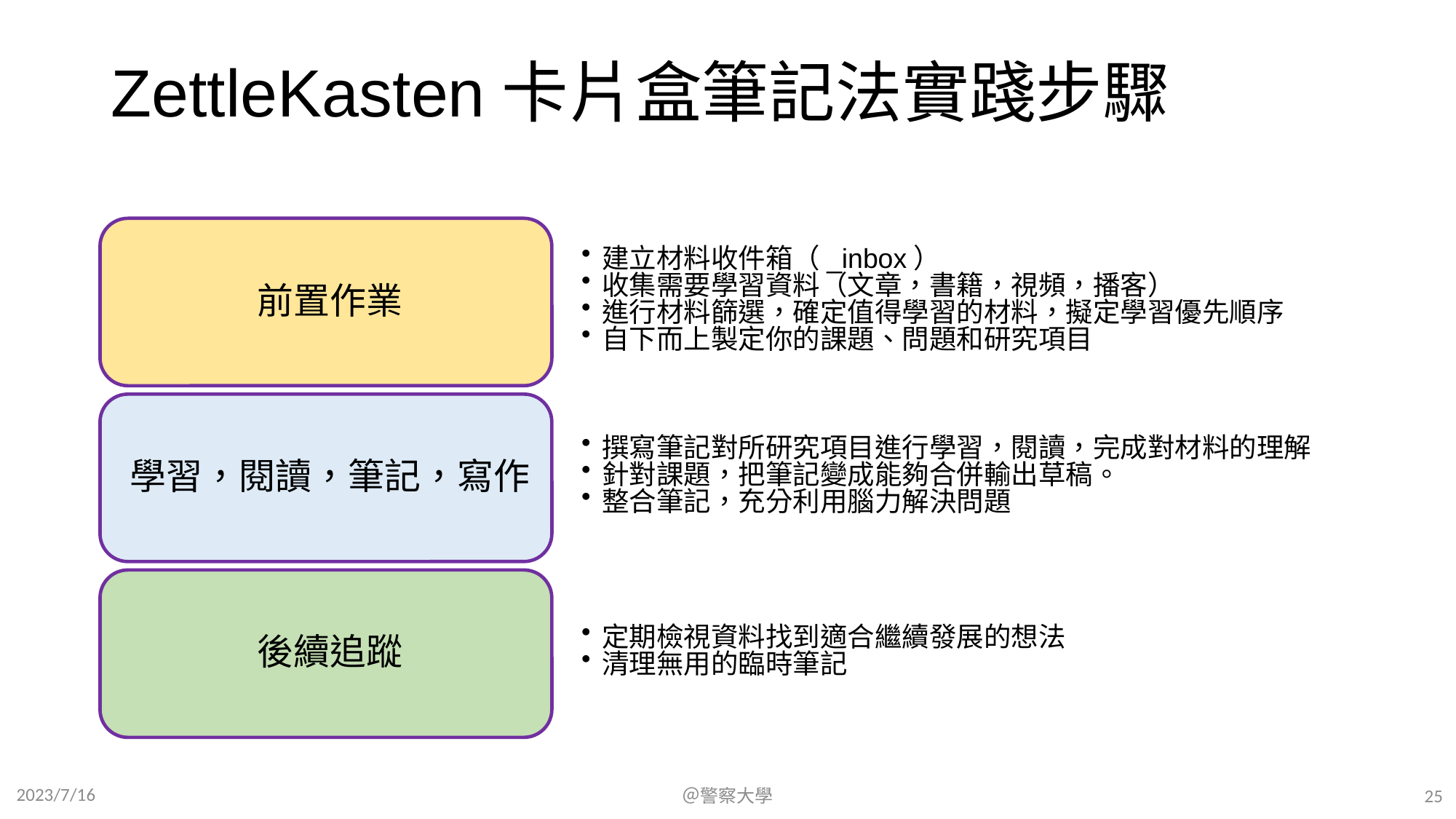

# ZettleKasten卡片盒筆記法實踐步驟
建立材料收件箱（_inbox）
收集需要學習資料（文章，書籍，視頻，播客）
進行材料篩選，確定值得學習的材料，擬定學習優先順序
自下而上製定你的課題、問題和研究項目
前置作業
撰寫筆記對所研究項目進行學習，閱讀，完成對材料的理解
針對課題，把筆記變成能夠合併輸出草稿。
整合筆記，充分利用腦力解決問題
學習，閱讀，筆記，寫作
定期檢視資料找到適合繼續發展的想法
清理無用的臨時筆記
後續追蹤
2023/7/16
＠警察大學
25